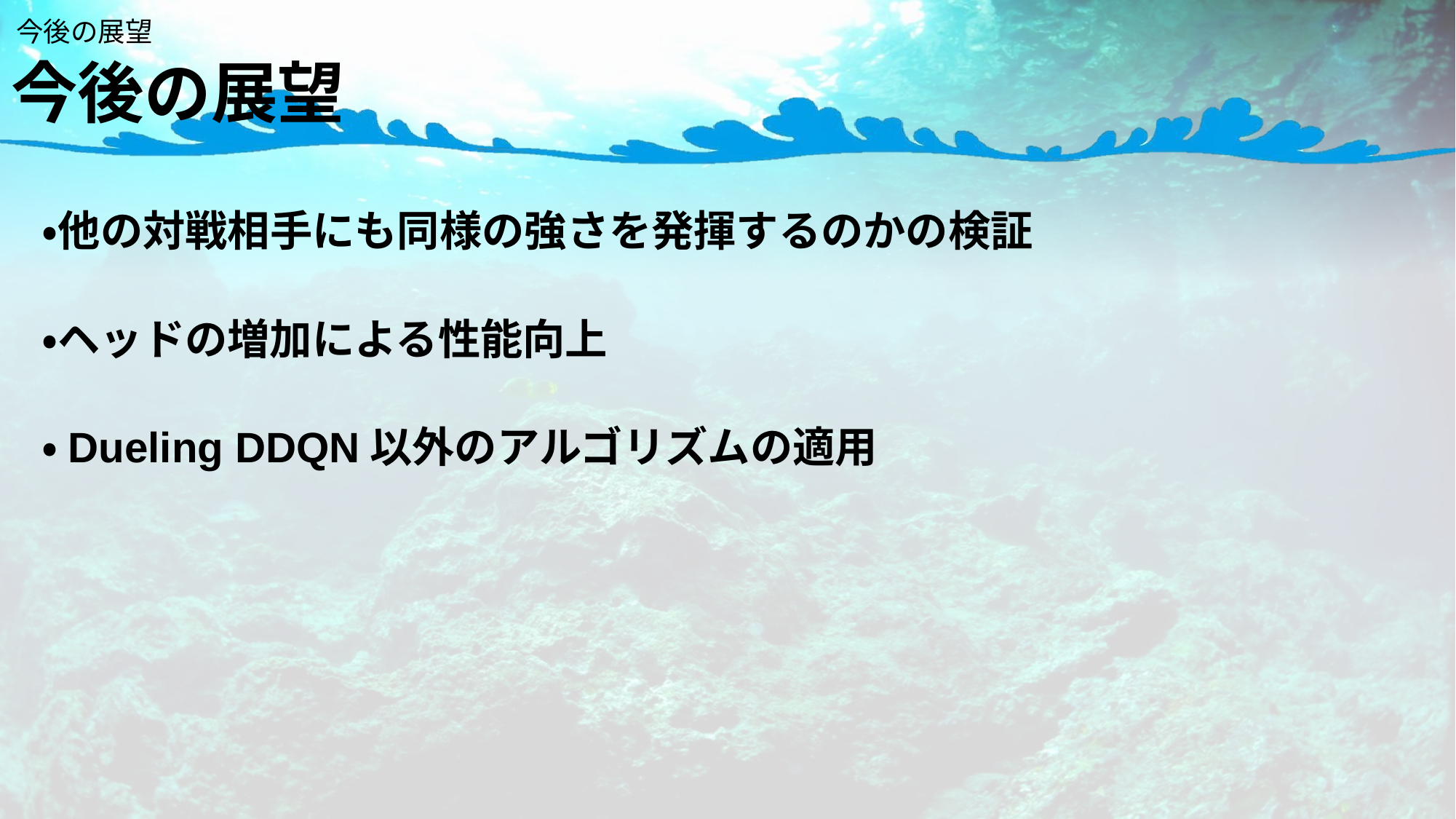

今後の展望
# 今後の展望
・他の対戦相手にも同様の強さを発揮するのかの検証
・ヘッドの増加による性能向上
・Dueling DDQN以外のアルゴリズムの適用